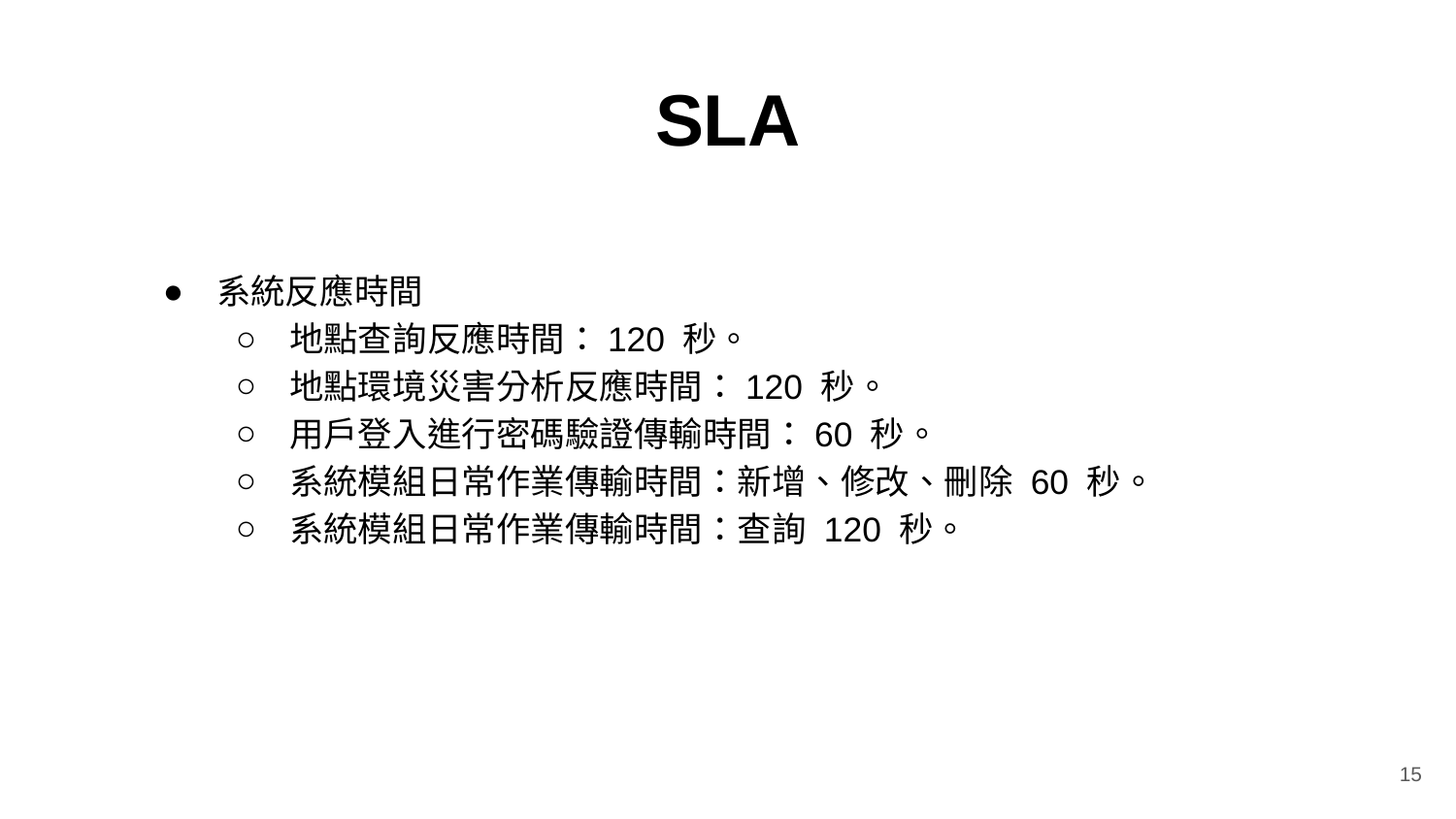

# SLA
系統反應時間
地點查詢反應時間：120 秒。
地點環境災害分析反應時間：120 秒。
用戶登入進行密碼驗證傳輸時間：60 秒。
系統模組日常作業傳輸時間：新增、修改、刪除 60 秒。
系統模組日常作業傳輸時間：查詢 120 秒。

15